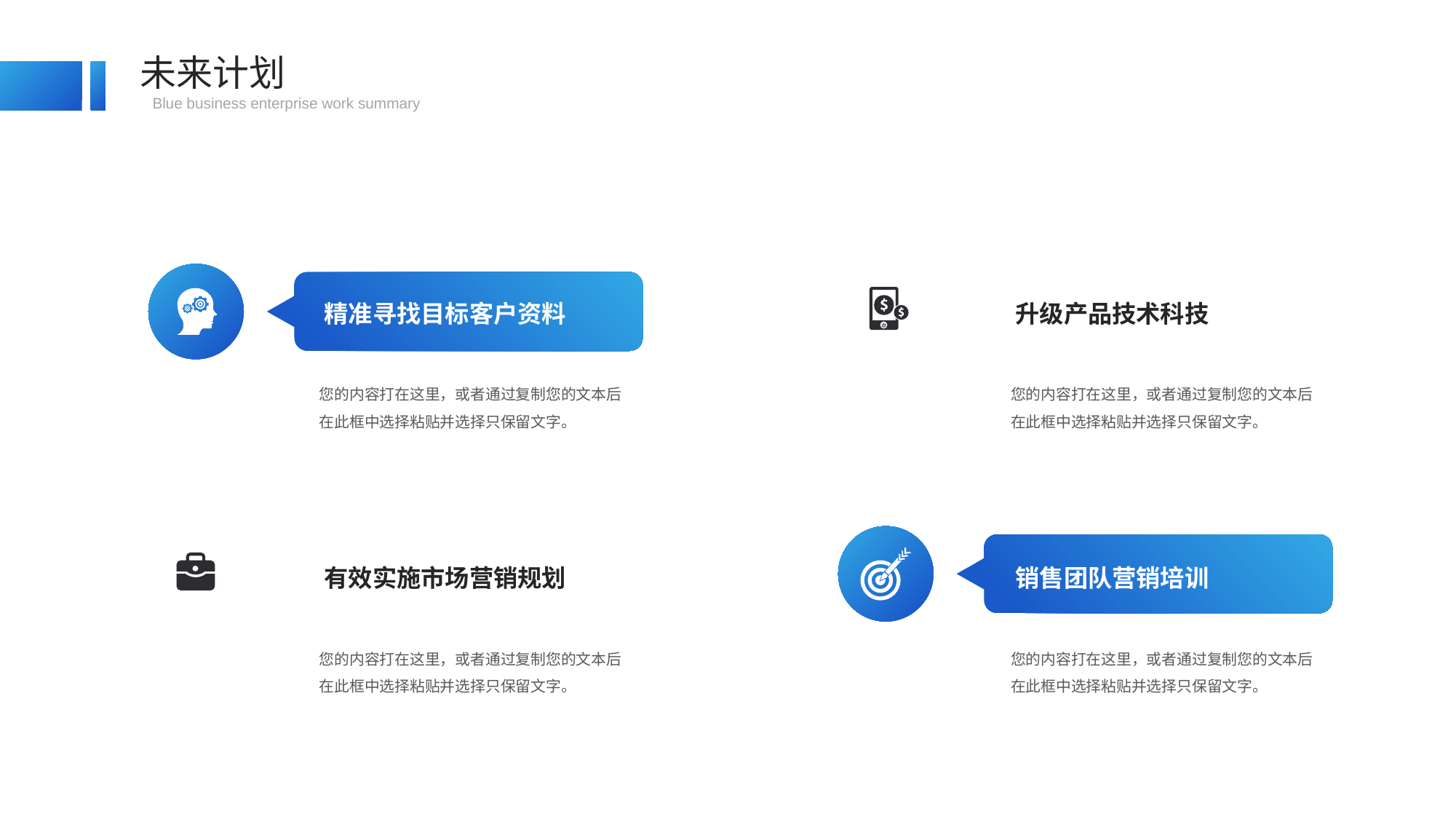

未来计划
Blue business enterprise work summary

精准寻找目标客户资料
您的内容打在这里，或者通过复制您的文本后在此框中选择粘贴并选择只保留文字。
升级产品技术科技
您的内容打在这里，或者通过复制您的文本后在此框中选择粘贴并选择只保留文字。

有效实施市场营销规划
您的内容打在这里，或者通过复制您的文本后在此框中选择粘贴并选择只保留文字。
销售团队营销培训
您的内容打在这里，或者通过复制您的文本后在此框中选择粘贴并选择只保留文字。